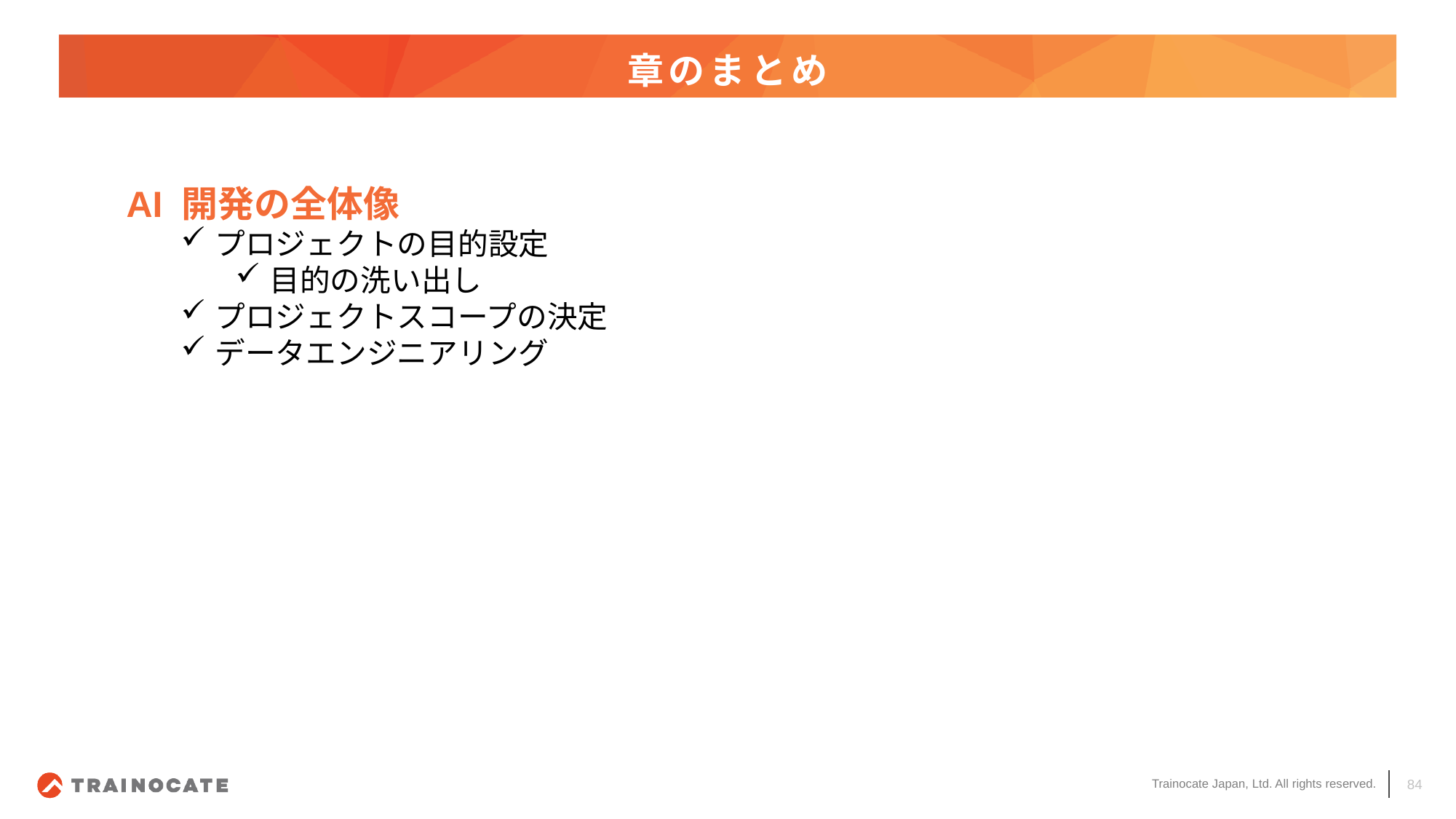

# 章のまとめ
AI 開発の全体像
プロジェクトの目的設定
目的の洗い出し
プロジェクトスコープの決定
データエンジニアリング
84